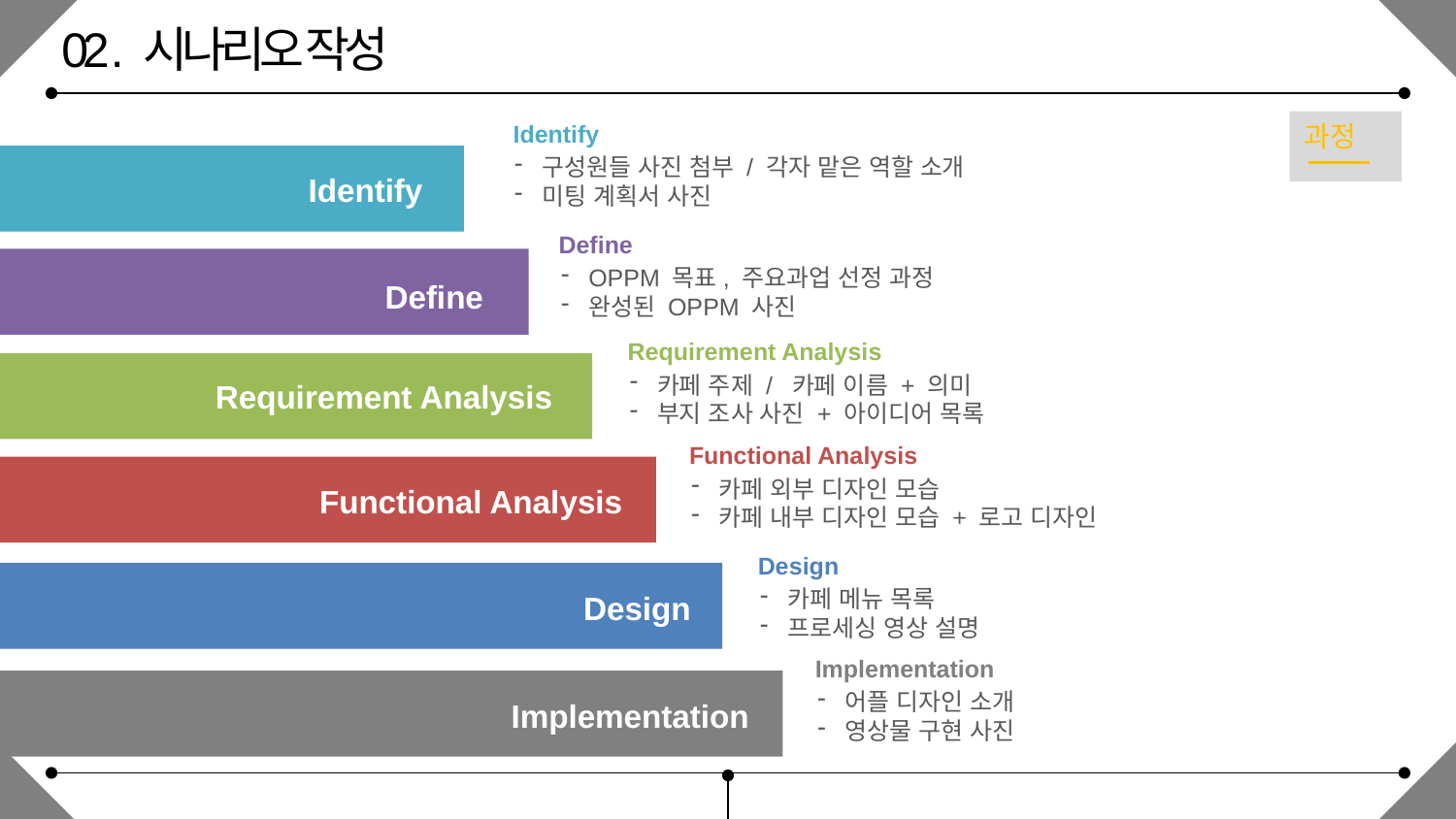

02 . 시나리오 작성
Identify
구성원들 사진 첨부 / 각자 맡은 역할 소개
미팅 계획서 사진

과정

Identify
Define
OPPM 목표, 주요과업 선정 과정
완성된 OPPM 사진

Define
Requirement Analysis
카페 주제 /  카페 이름 + 의미
부지 조사 사진 + 아이디어 목록

Requirement Analysis
Functional Analysis
카페 외부 디자인 모습
카페 내부 디자인 모습 + 로고 디자인

Functional Analysis
Option C
Design
카페 메뉴 목록
프로세싱 영상 설명

Design
Implementation
어플 디자인 소개
영상물 구현 사진

Implementation

Option E